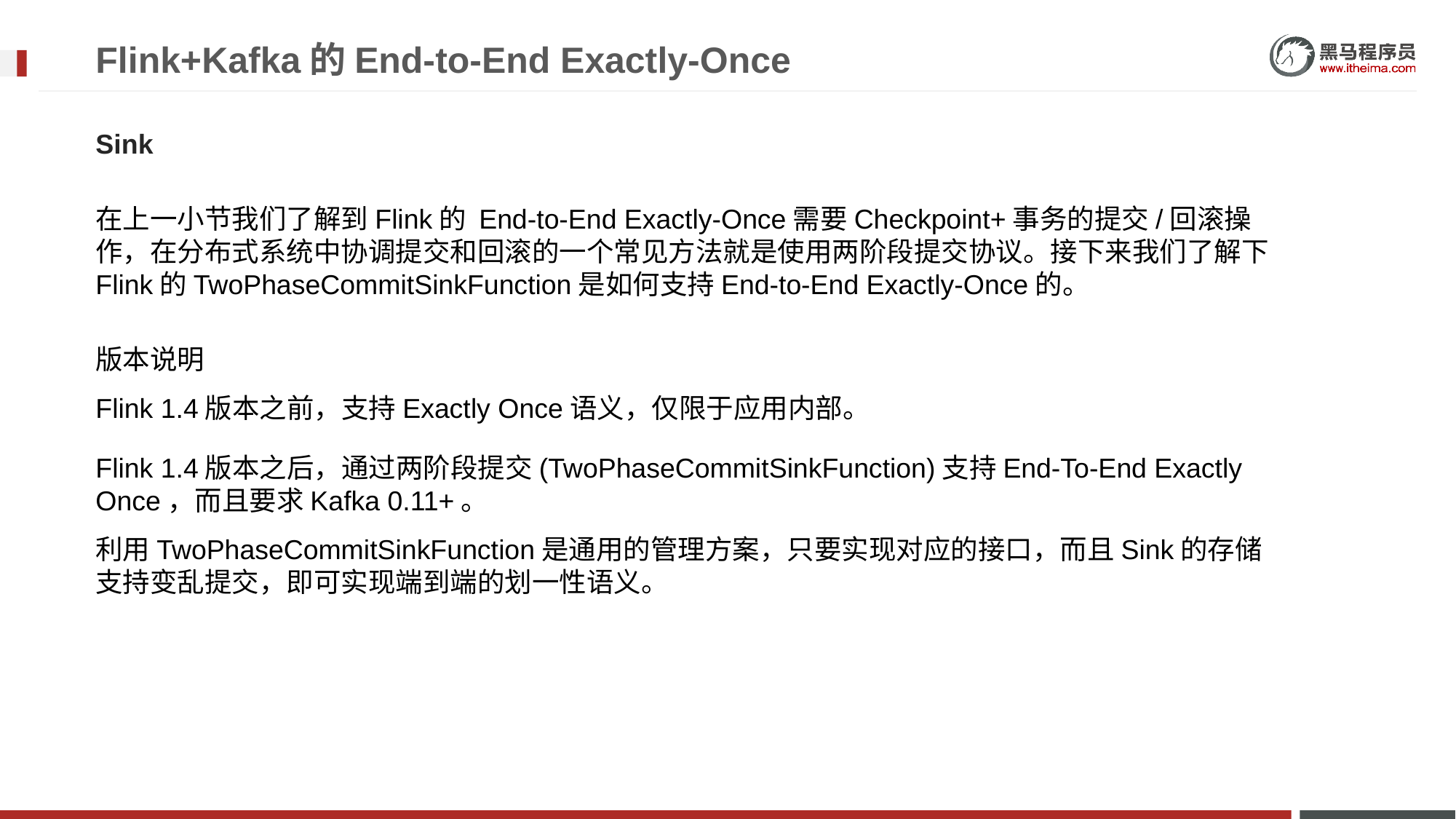

# Flink+Kafka的End-to-End Exactly-Once
Sink
在上一小节我们了解到Flink的 End-to-End Exactly-Once需要Checkpoint+事务的提交/回滚操作，在分布式系统中协调提交和回滚的一个常见方法就是使用两阶段提交协议。接下来我们了解下Flink的TwoPhaseCommitSinkFunction是如何支持End-to-End Exactly-Once的。

版本说明
Flink 1.4版本之前，支持Exactly Once语义，仅限于应用内部。
Flink 1.4版本之后，通过两阶段提交(TwoPhaseCommitSinkFunction)支持End-To-End Exactly Once，而且要求Kafka 0.11+。
利用TwoPhaseCommitSinkFunction是通用的管理方案，只要实现对应的接口，而且Sink的存储支持变乱提交，即可实现端到端的划一性语义。